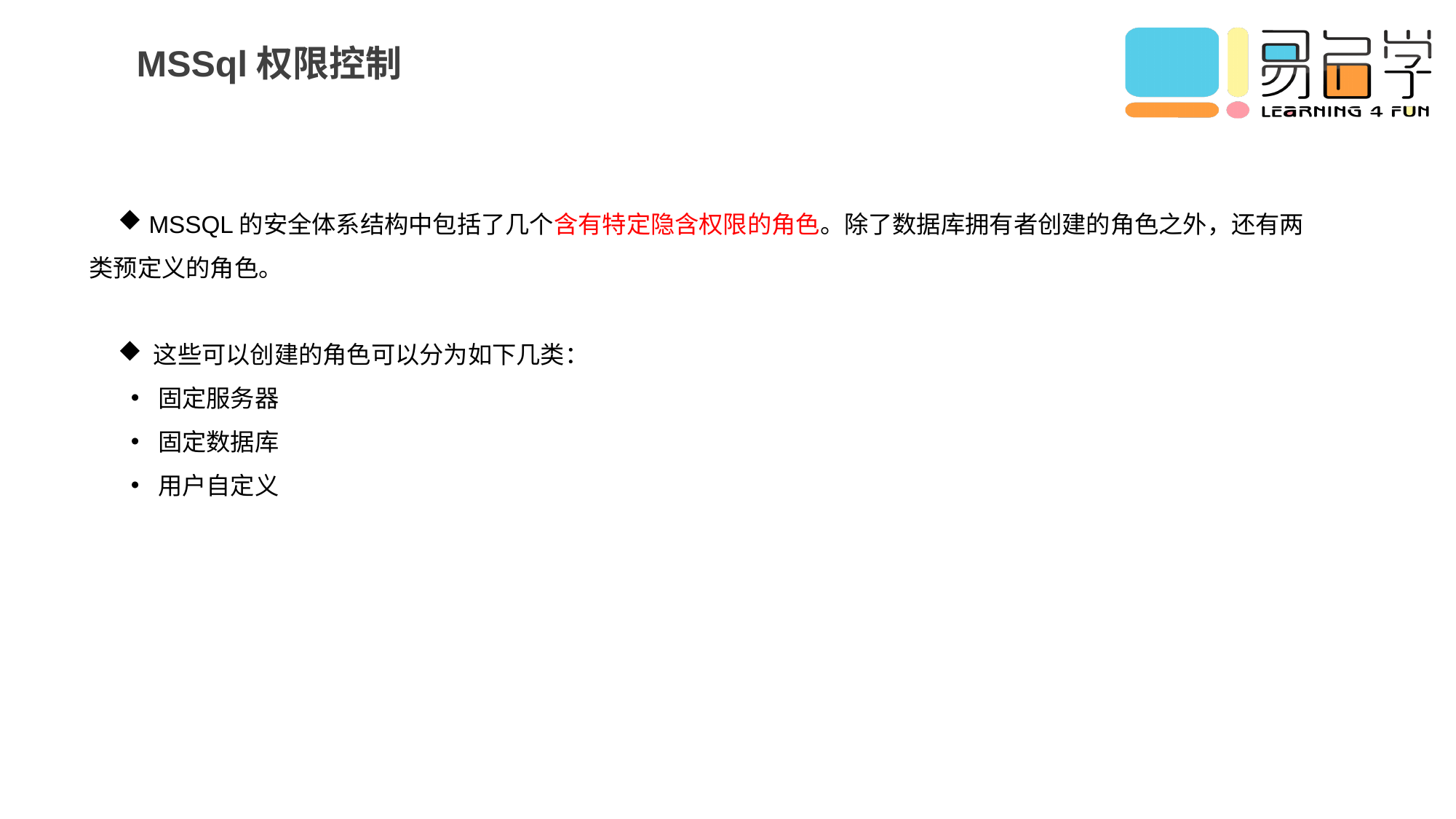

MSSql权限控制
 MSSQL的安全体系结构中包括了几个含有特定隐含权限的角色。除了数据库拥有者创建的角色之外，还有两类预定义的角色。

 这些可以创建的角色可以分为如下几类：
固定服务器
固定数据库
用户自定义